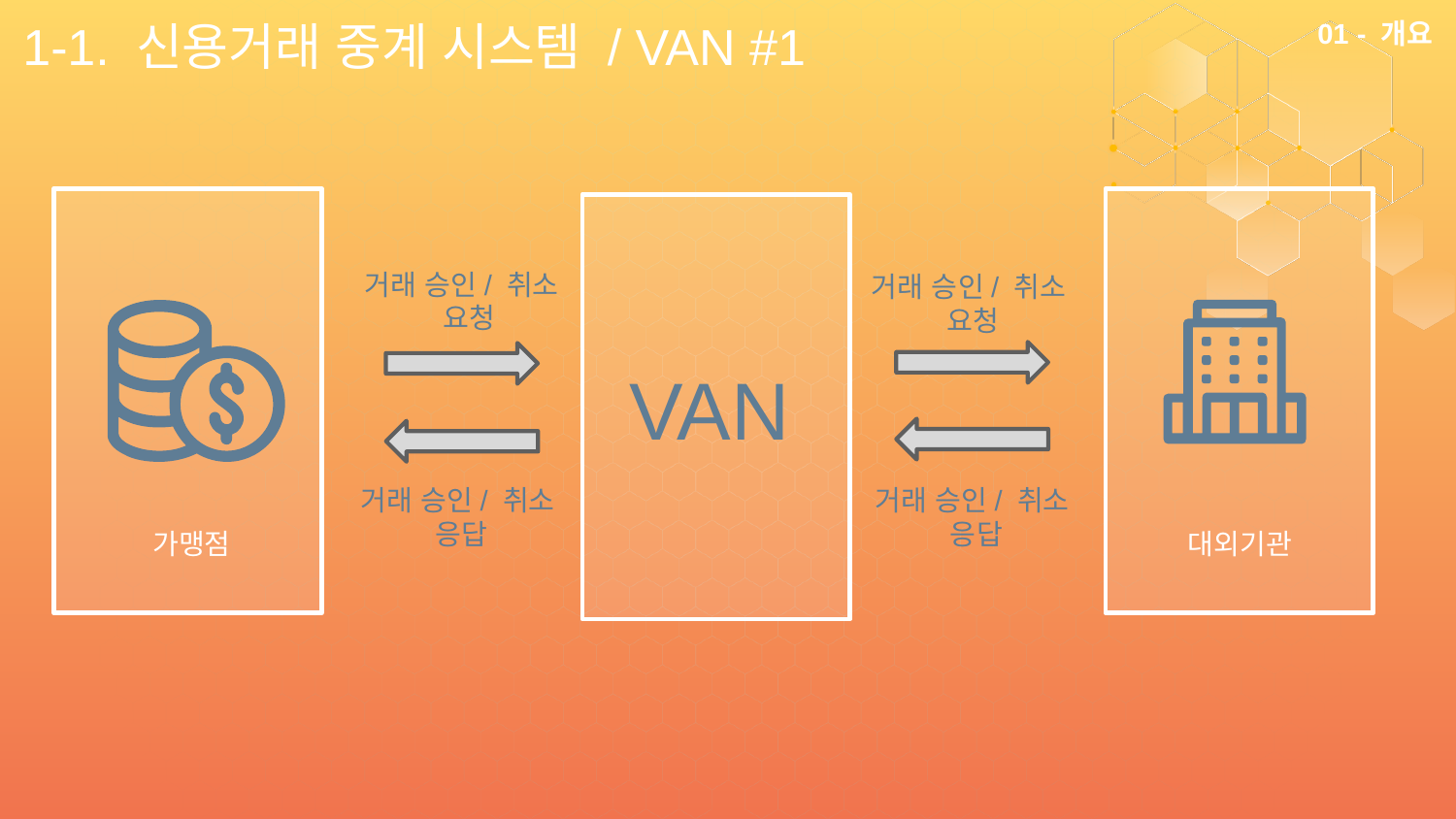

# 1-1. 신용거래 중계 시스템 / VAN #1
01 - 개요

거래 승인/ 취소
 요청
거래 승인/ 취소
요청

VAN

거래 승인/ 취소
응답
거래 승인/ 취소
응답
대외기관
가맹점